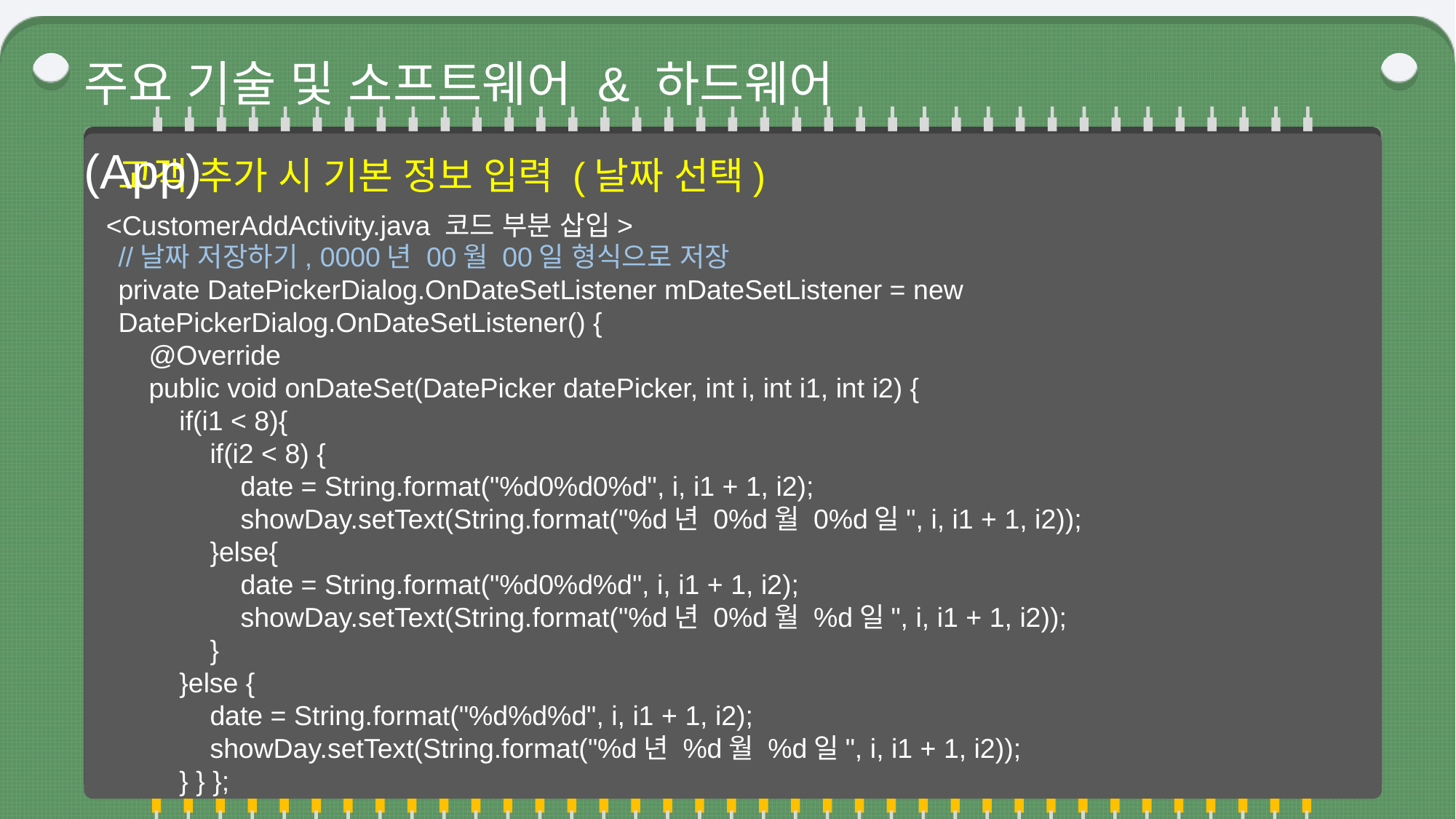

주요 기술 및 소프트웨어 & 하드웨어 (App)

고객 추가 시 기본 정보 입력 (날짜 선택)
<CustomerAddActivity.java 코드 부분 삽입>

//날짜 저장하기, 0000년 00월 00일 형식으로 저장
private DatePickerDialog.OnDateSetListener mDateSetListener = new DatePickerDialog.OnDateSetListener() {
    @Override
    public void onDateSet(DatePicker datePicker, int i, int i1, int i2) {
        if(i1 < 8){
            if(i2 < 8) {
                date = String.format("%d0%d0%d", i, i1 + 1, i2);
                showDay.setText(String.format("%d년 0%d월 0%d일", i, i1 + 1, i2));
            }else{
                date = String.format("%d0%d%d", i, i1 + 1, i2);
                showDay.setText(String.format("%d년 0%d월 %d일", i, i1 + 1, i2));
            }
        }else {
            date = String.format("%d%d%d", i, i1 + 1, i2);
            showDay.setText(String.format("%d년 %d월 %d일", i, i1 + 1, i2));
        } } };